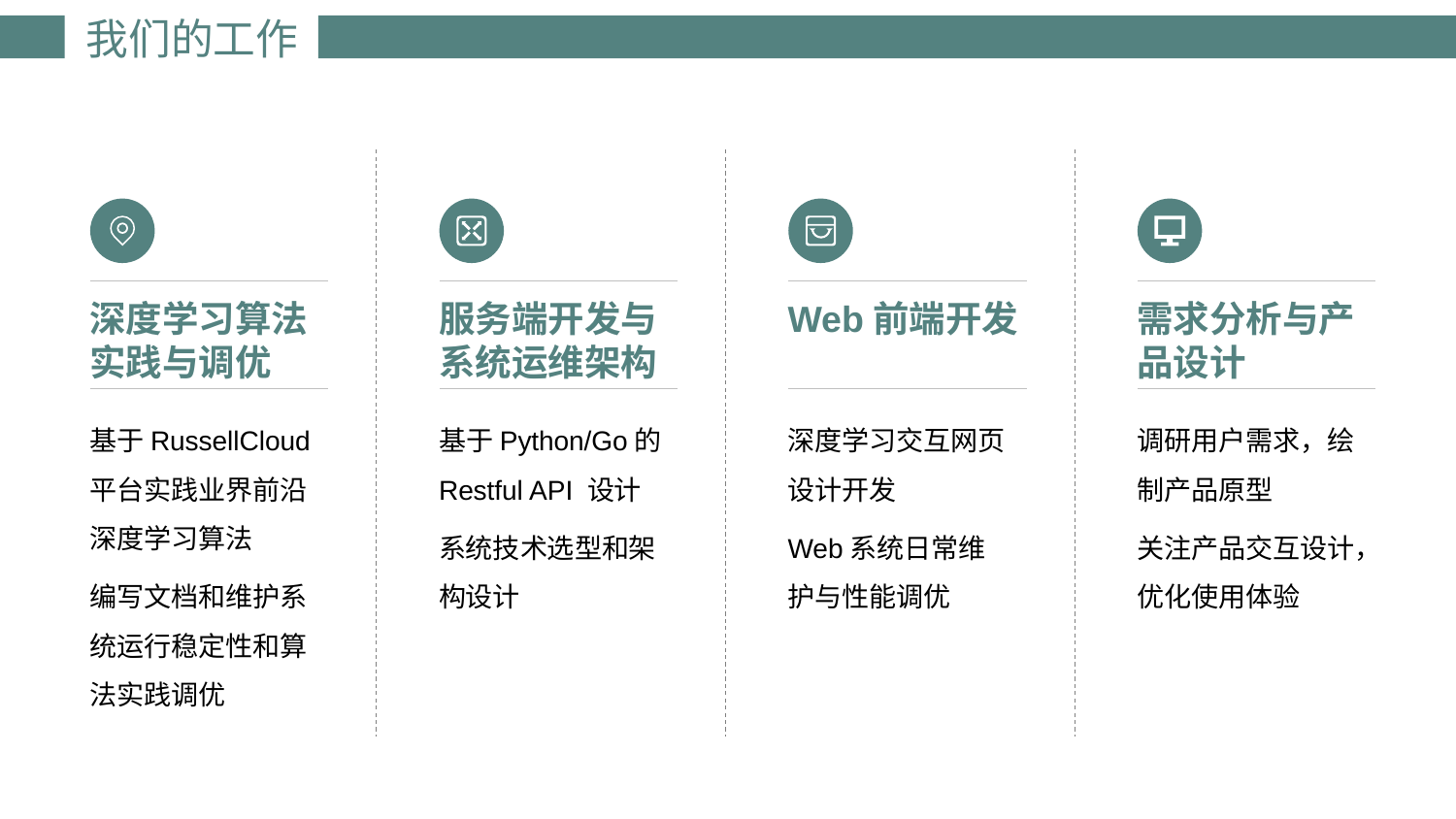

# 我们的工作

Web前端开发
需求分析与产品设计
深度学习算法实践与调优
服务端开发与系统运维架构
基于RussellCloud平台实践业界前沿深度学习算法
编写文档和维护系统运行稳定性和算法实践调优

深度学习交互网页设计开发
Web系统日常维护与性能调优
调研用户需求，绘制产品原型
关注产品交互设计，优化使用体验
基于Python/Go的Restful API 设计
系统技术选型和架构设计